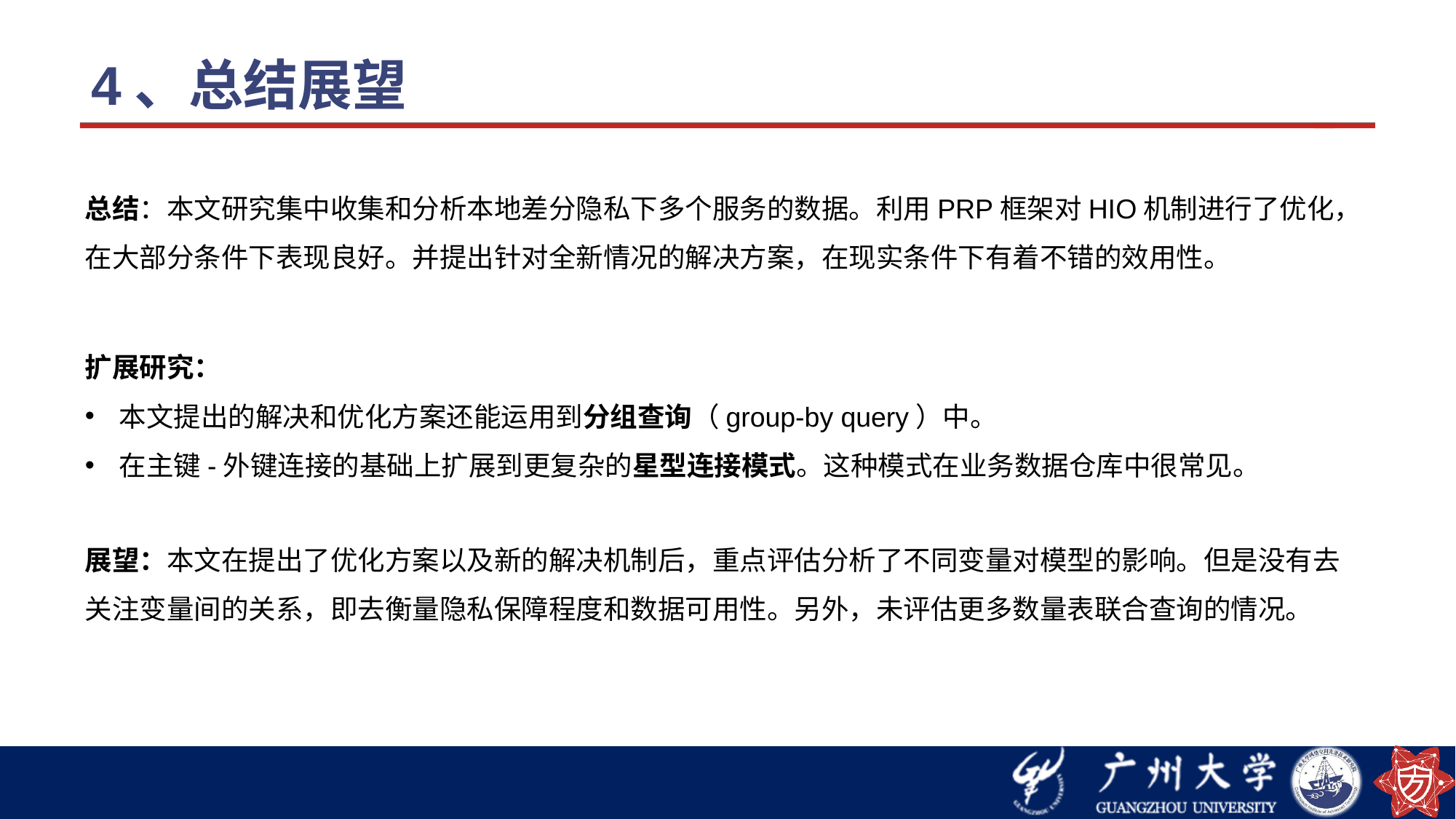

# 4、总结展望
总结：本文研究集中收集和分析本地差分隐私下多个服务的数据。利用PRP框架对HIO机制进行了优化，在大部分条件下表现良好。并提出针对全新情况的解决方案，在现实条件下有着不错的效用性。
扩展研究：
本文提出的解决和优化方案还能运用到分组查询（group-by query）中。
在主键-外键连接的基础上扩展到更复杂的星型连接模式。这种模式在业务数据仓库中很常见。
展望：本文在提出了优化方案以及新的解决机制后，重点评估分析了不同变量对模型的影响。但是没有去关注变量间的关系，即去衡量隐私保障程度和数据可用性。另外，未评估更多数量表联合查询的情况。